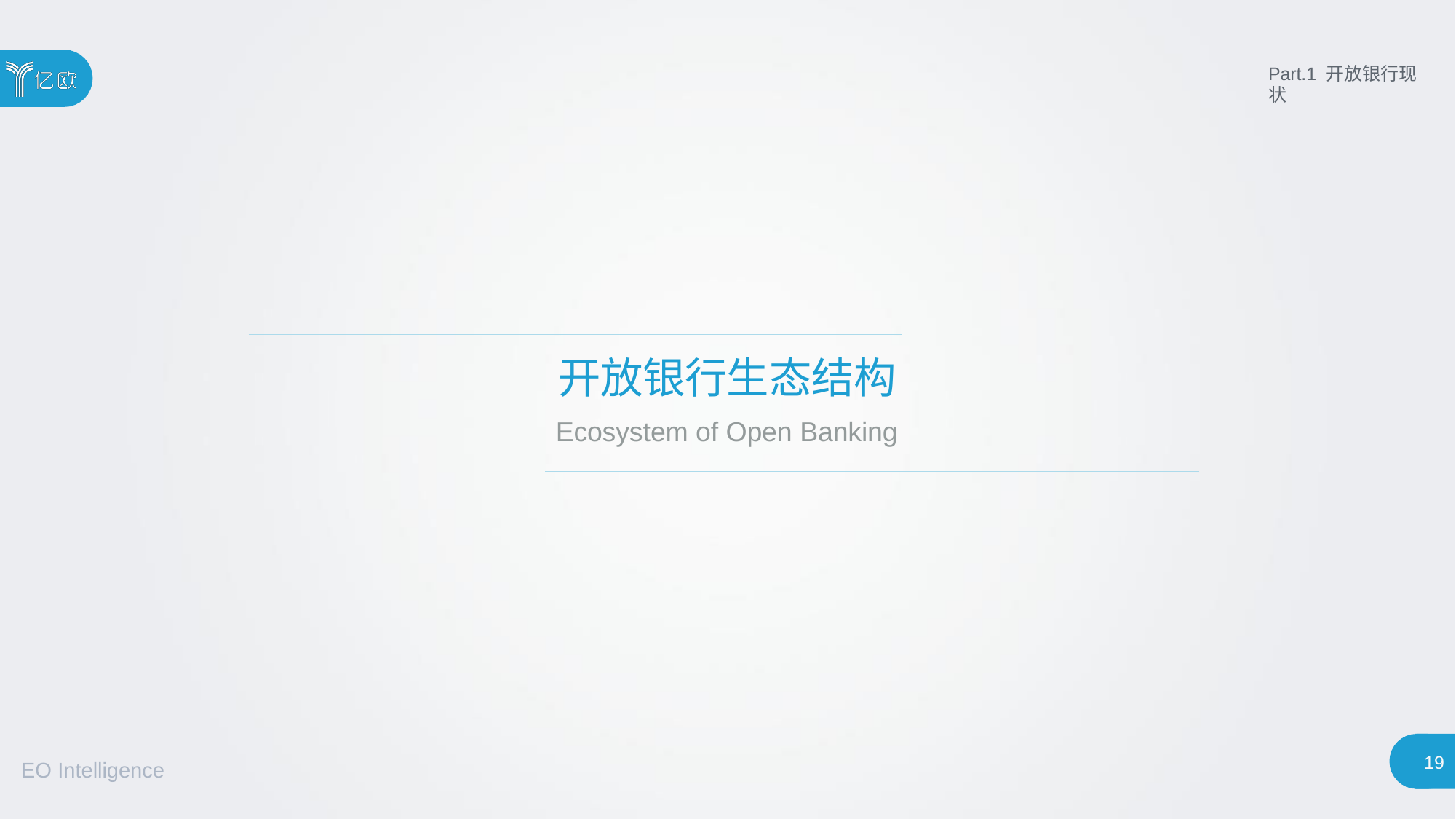

Part.1 开放银行现状

# 开放银行生态结构
Ecosystem of Open Banking

19
EO Intelligence